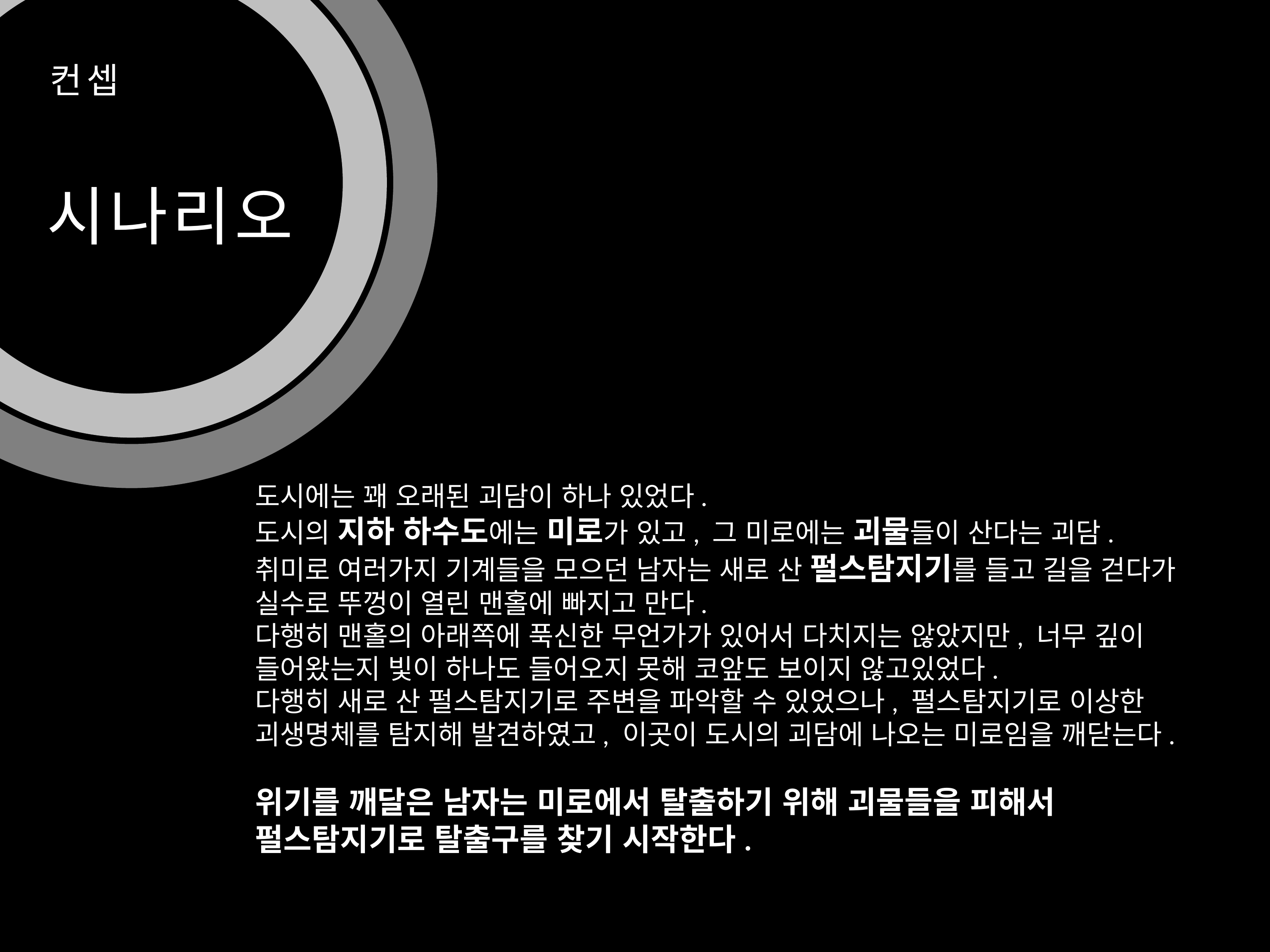

컨셉

시나리오
도시에는 꽤 오래된 괴담이 하나 있었다.
도시의 지하 하수도에는 미로가 있고, 그 미로에는 괴물들이 산다는 괴담.
취미로 여러가지 기계들을 모으던 남자는 새로 산 펄스탐지기를 들고 길을 걷다가 실수로 뚜껑이 열린 맨홀에 빠지고 만다.
다행히 맨홀의 아래쪽에 푹신한 무언가가 있어서 다치지는 않았지만, 너무 깊이 들어왔는지 빛이 하나도 들어오지 못해 코앞도 보이지 않고있었다.
다행히 새로 산 펄스탐지기로 주변을 파악할 수 있었으나, 펄스탐지기로 이상한 괴생명체를 탐지해 발견하였고, 이곳이 도시의 괴담에 나오는 미로임을 깨닫는다.

위기를 깨달은 남자는 미로에서 탈출하기 위해 괴물들을 피해서 펄스탐지기로 탈출구를 찾기 시작한다.